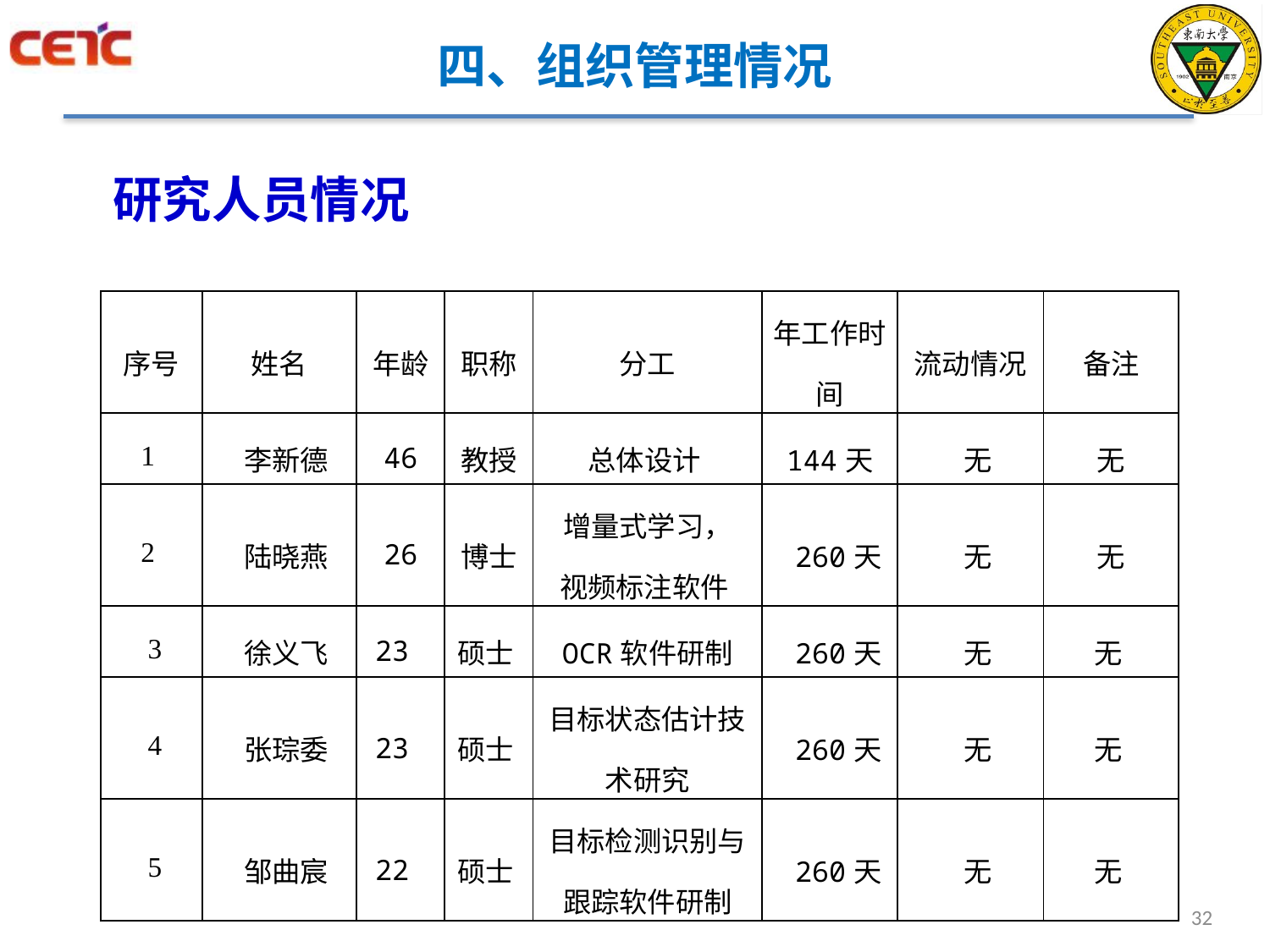

# 四、组织管理情况
研究人员情况
| 序号 | 姓名 | 年龄 | 职称 | 分工 | 年工作时间 | 流动情况 | 备注 |
| --- | --- | --- | --- | --- | --- | --- | --- |
| 1 | 李新德 | 46 | 教授 | 总体设计 | 144天 | 无 | 无 |
| 2 | 陆晓燕 | 26 | 博士 | 增量式学习， 视频标注软件 | 260天 | 无 | 无 |
| 3 | 徐义飞 | 23 | 硕士 | OCR软件研制 | 260天 | 无 | 无 |
| 4 | 张琮委 | 23 | 硕士 | 目标状态估计技术研究 | 260天 | 无 | 无 |
| 5 | 邹曲宸 | 22 | 硕士 | 目标检测识别与跟踪软件研制 | 260天 | 无 | 无 |
32